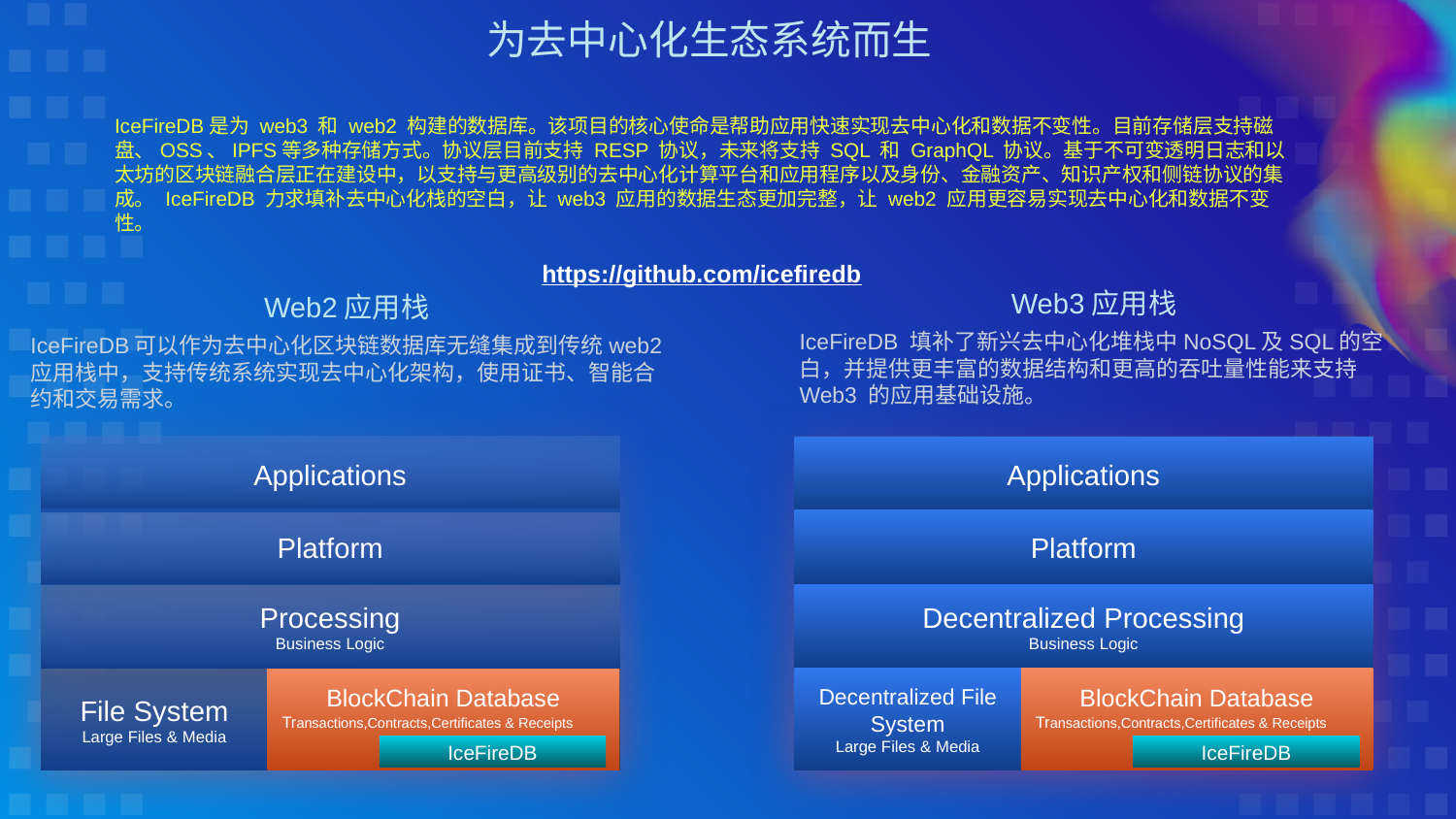

为去中心化生态系统而生
IceFireDB是为 web3 和 web2 构建的数据库。该项目的核心使命是帮助应用快速实现去中心化和数据不变性。目前存储层支持磁盘、OSS、IPFS等多种存储方式。协议层目前支持 RESP 协议，未来将支持 SQL 和 GraphQL 协议。基于不可变透明日志和以太坊的区块链融合层正在建设中，以支持与更高级别的去中心化计算平台和应用程序以及身份、金融资产、知识产权和侧链协议的集成。 IceFireDB 力求填补去中心化栈的空白，让 web3 应用的数据生态更加完整，让 web2 应用更容易实现去中心化和数据不变性。

https://github.com/icefiredb
Web3应用栈
IceFireDB 填补了新兴去中心化堆栈中NoSQL及SQL的空白，并提供更丰富的数据结构和更高的吞吐量性能来支持 Web3 的应用基础设施。
Web2应用栈
IceFireDB可以作为去中心化区块链数据库无缝集成到传统web2应用栈中，支持传统系统实现去中心化架构，使用证书、智能合约和交易需求。
Applications

Platform
Decentralized Processing
Business Logic
Decentralized File System
Large Files & Media
BlockChain Database
Transactions,Contracts,Certificates & Receipts
IceFireDB
Processing
Business Logic
Applications

Platform
File System
Large Files & Media
BlockChain Database
Transactions,Contracts,Certificates & Receipts
IceFireDB